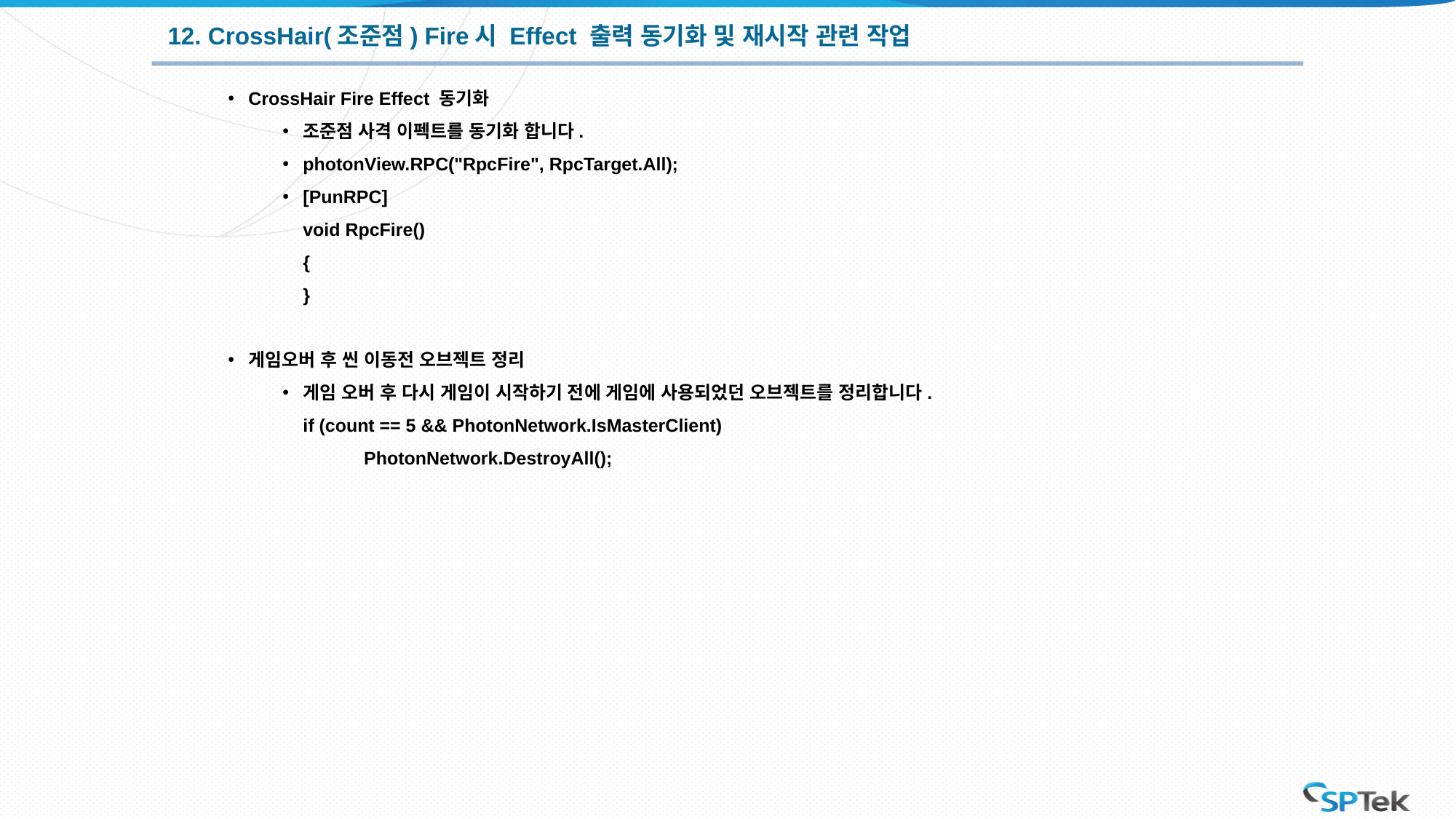

12. CrossHair(조준점) Fire시 Effect 출력 동기화 및 재시작 관련 작업

CrossHair Fire Effect 동기화
조준점 사격 이펙트를 동기화 합니다.
photonView.RPC("RpcFire", RpcTarget.All);
[PunRPC]
    void RpcFire()
    {
    }

게임오버 후 씬 이동전 오브젝트 정리
게임 오버 후 다시 게임이 시작하기 전에 게임에 사용되었던 오브젝트를 정리합니다.
if (count == 5 && PhotonNetwork.IsMasterClient)
                PhotonNetwork.DestroyAll();